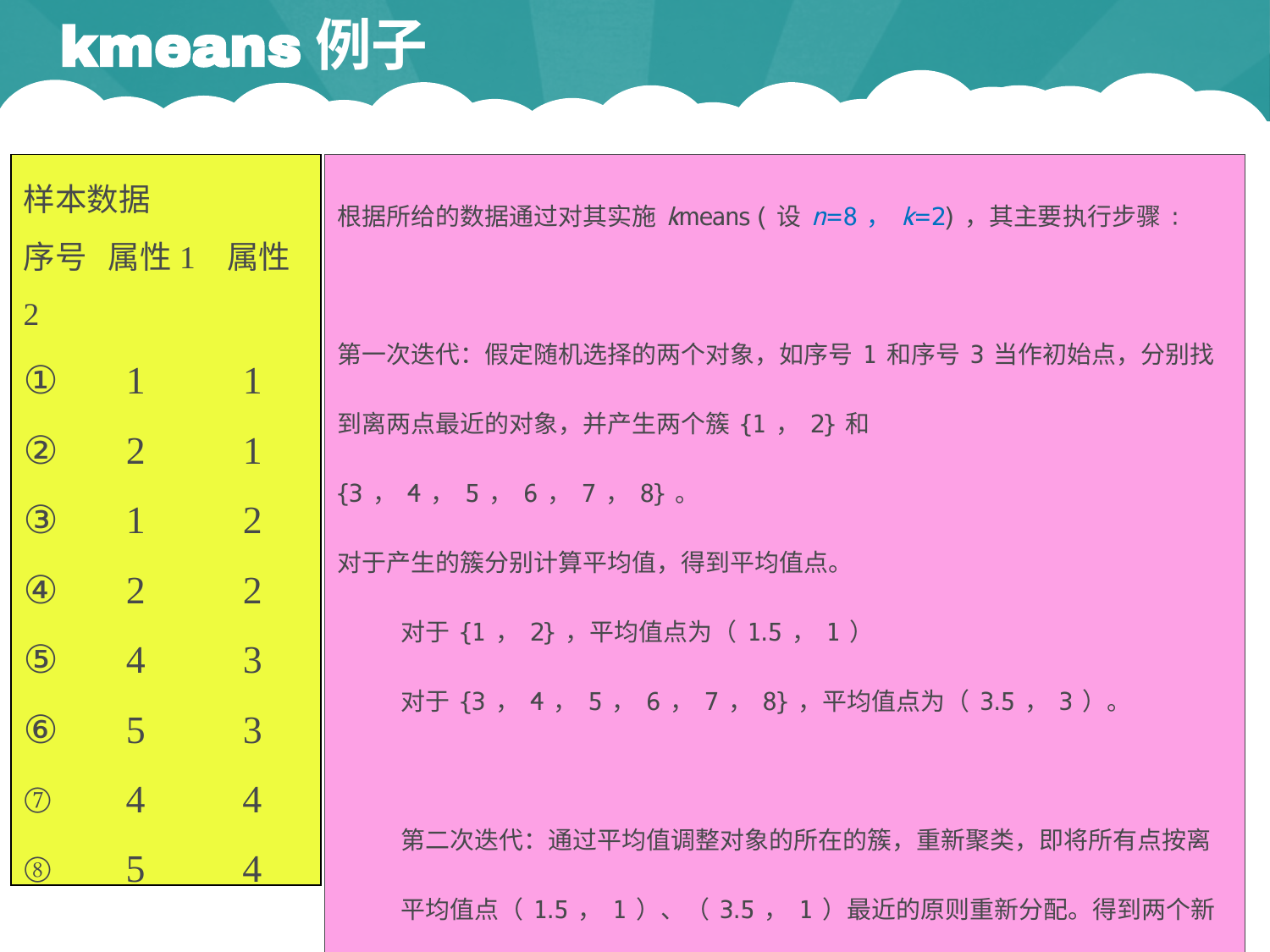

# kmeans例子
根据所给的数据通过对其实施kmeans (设n=8，k=2)，其主要执行步骤:

第一次迭代：假定随机选择的两个对象，如序号1和序号3当作初始点，分别找到离两点最近的对象，并产生两个簇{1，2}和{3，4，5，6，7，8}。
对于产生的簇分别计算平均值，得到平均值点。
对于{1，2}，平均值点为（1.5，1）
对于{3，4，5，6，7，8}，平均值点为（3.5，3）。

第二次迭代：通过平均值调整对象的所在的簇，重新聚类，即将所有点按离平均值点（1.5，1）、（3.5，1）最近的原则重新分配。得到两个新的簇：{1，2，3，4}和{5，6，7，8}。重新计算簇平均值点，得到新的平均值点为（1.5，1.5）和（4.5，3.5）。

第三次迭代：将所有点按离平均值点（1.5，1.5）和（4.5，3.5）最近的原则重新分配，调整对象，簇仍然为{1，2，3，4}和{5，6，7，8}，发现没有出现重新分配，而且准则函数收敛，程序结束。

样本数据
序号   属性1   属性2
①       1          1
②       2          1
③       1          2
④       2          2
⑤       4          3
⑥       5          3
    4          4
    5          4